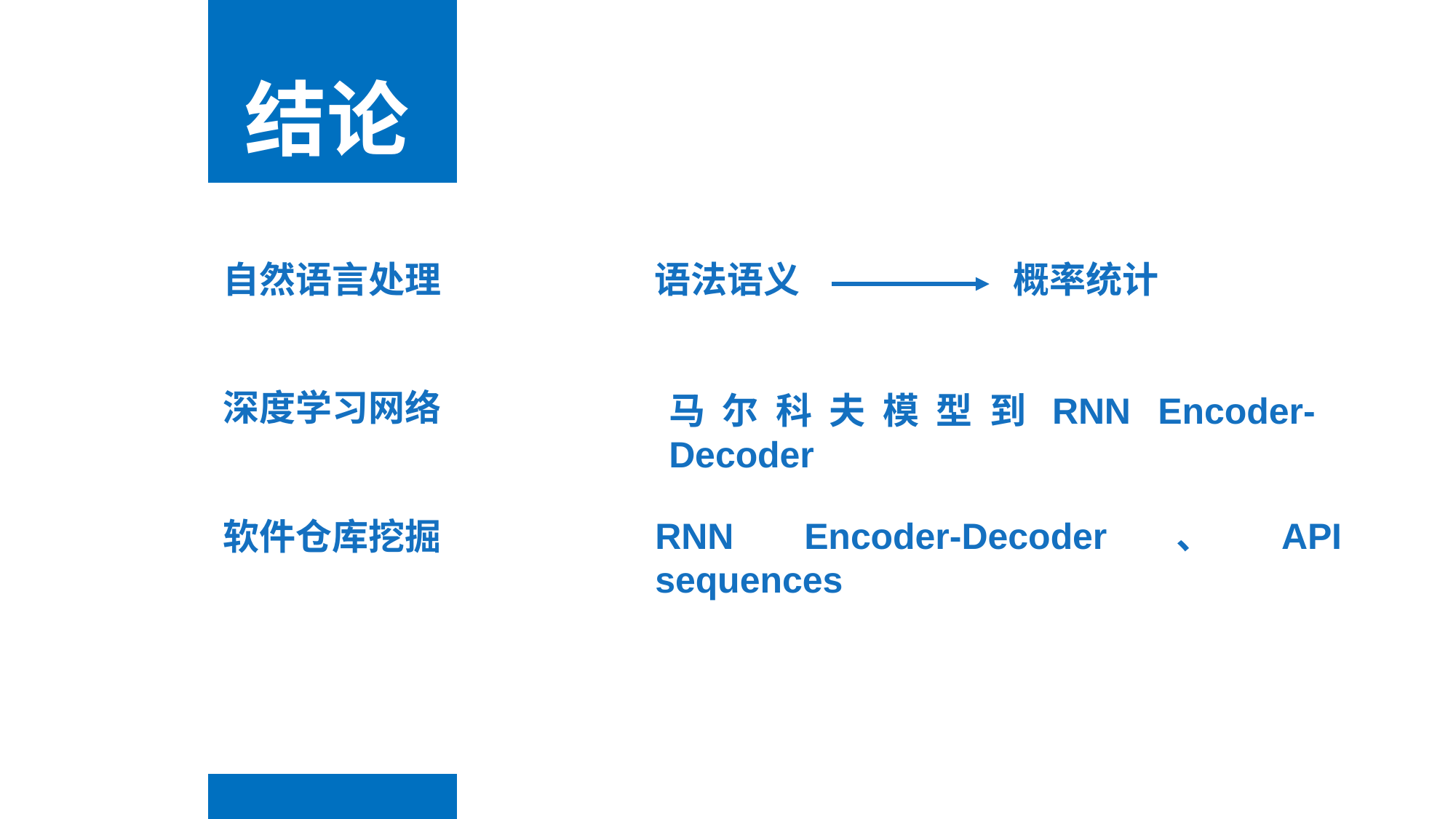

结论
自然语言处理
语法语义
概率统计

深度学习网络
马尔科夫模型到RNN Encoder-Decoder
RNN Encoder-Decoder、API sequences
软件仓库挖掘